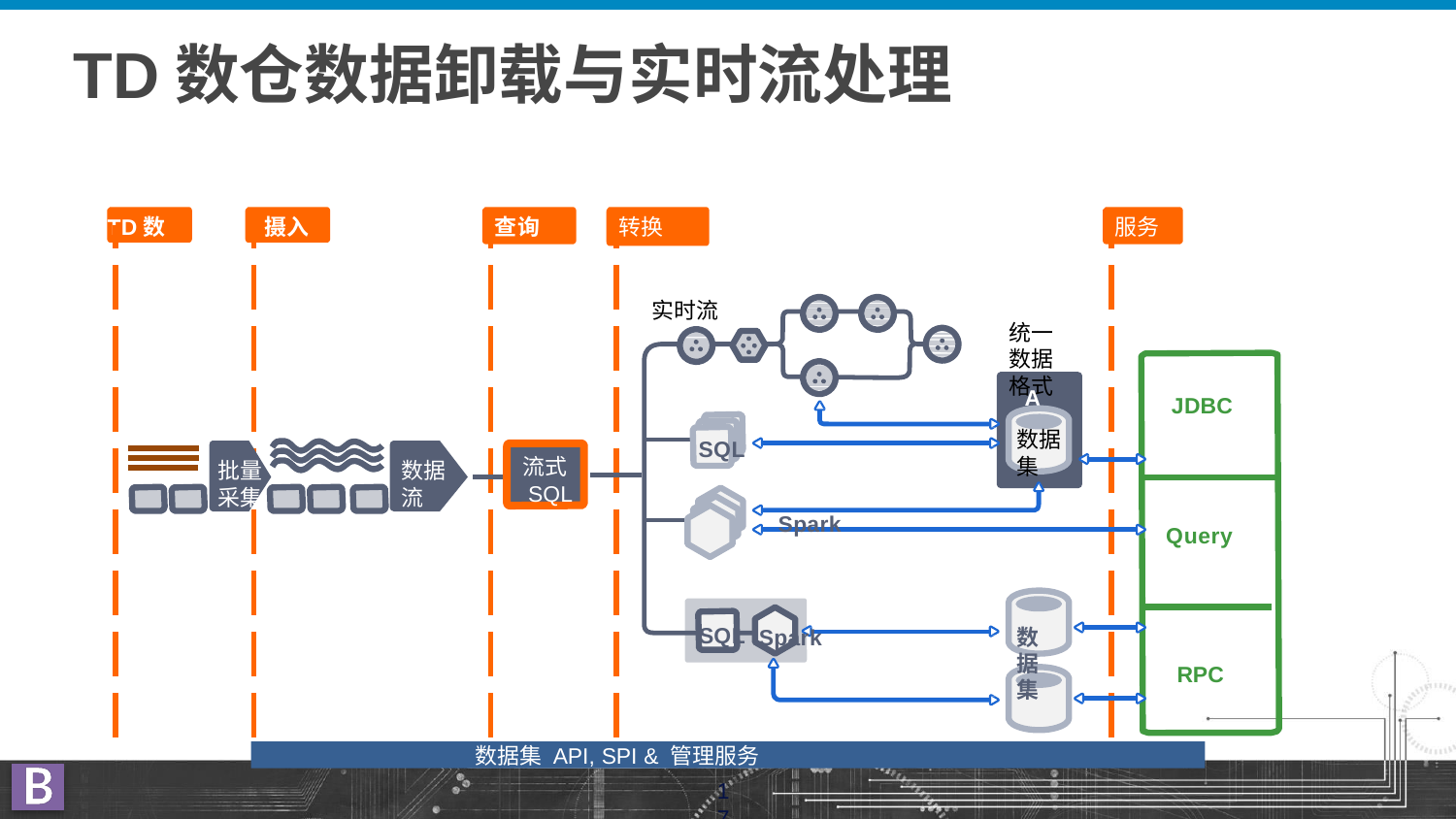

# TD数仓数据卸载与实时流处理

摄入
查询
TD数仓
转换
服务

实时流

统一数据格式

ACID
JDBC

数据集

SQL

流式SQL

批量采集
数据流

Spark
Query

SQL

数据集
Spark

RPC

Dataset

数据集 API, SPI & 管理服务
17